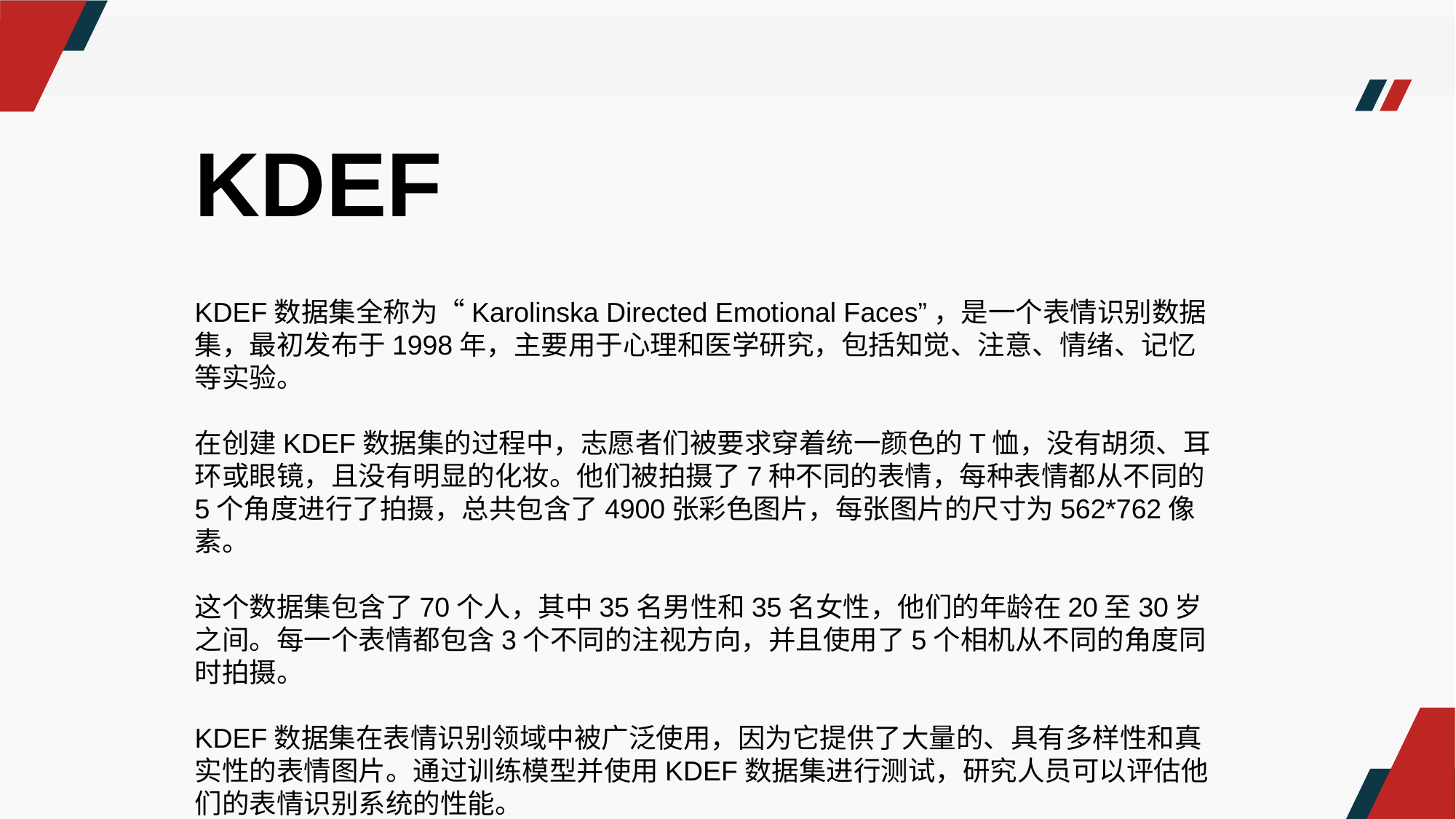

KDEF
KDEF数据集全称为“Karolinska Directed Emotional Faces”，是一个表情识别数据集，最初发布于1998年，主要用于心理和医学研究，包括知觉、注意、情绪、记忆等实验。

在创建KDEF数据集的过程中，志愿者们被要求穿着统一颜色的T恤，没有胡须、耳环或眼镜，且没有明显的化妆。他们被拍摄了7种不同的表情，每种表情都从不同的5个角度进行了拍摄，总共包含了4900张彩色图片，每张图片的尺寸为562*762像素。

这个数据集包含了70个人，其中35名男性和35名女性，他们的年龄在20至30岁之间。每一个表情都包含3个不同的注视方向，并且使用了5个相机从不同的角度同时拍摄。

KDEF数据集在表情识别领域中被广泛使用，因为它提供了大量的、具有多样性和真实性的表情图片。通过训练模型并使用KDEF数据集进行测试，研究人员可以评估他们的表情识别系统的性能。